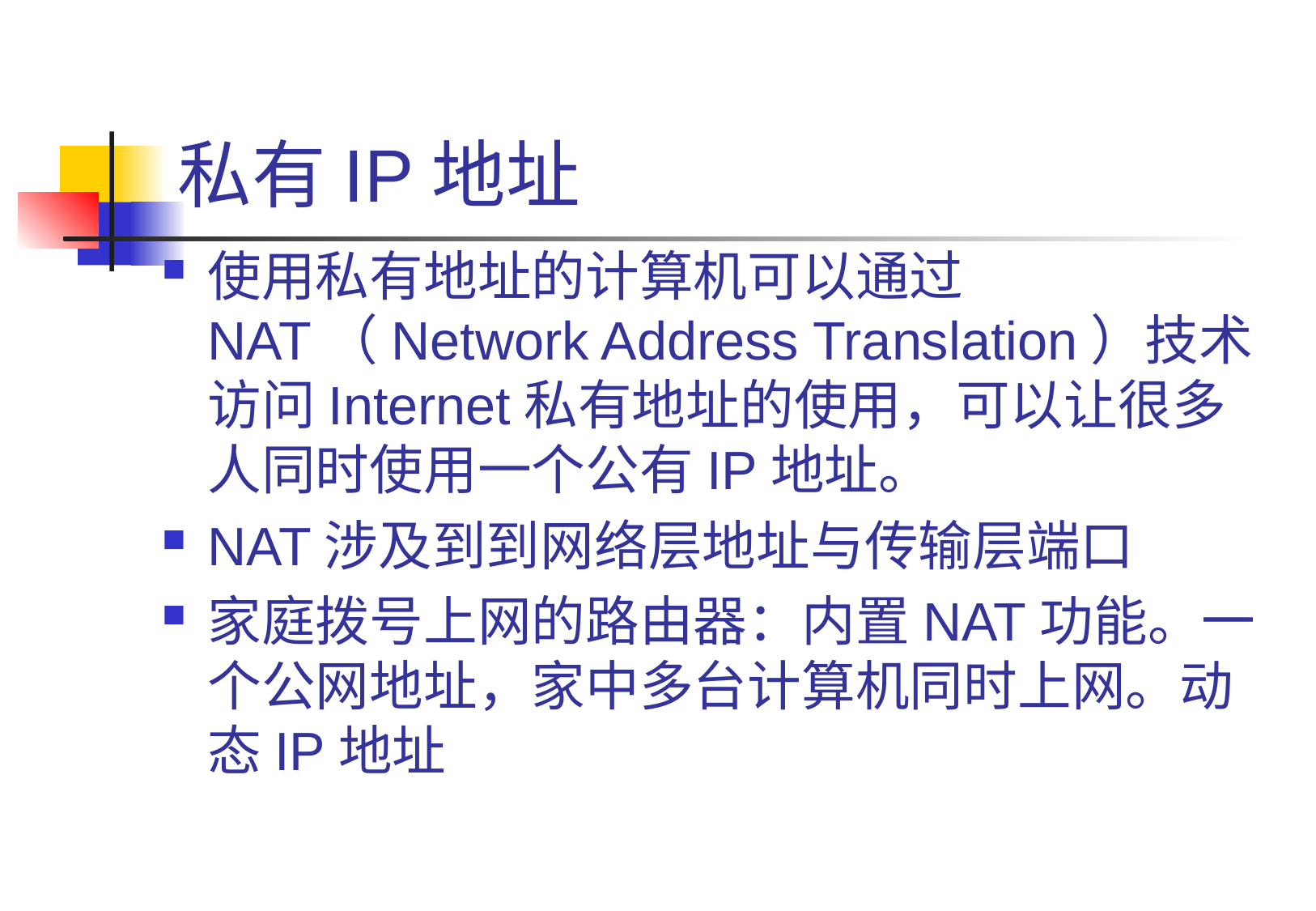

# 私有IP地址
使用私有地址的计算机可以通过NAT（Network Address Translation）技术访问Internet私有地址的使用，可以让很多人同时使用一个公有IP地址。
NAT涉及到到网络层地址与传输层端口
家庭拨号上网的路由器：内置NAT功能。一个公网地址，家中多台计算机同时上网。动态IP地址